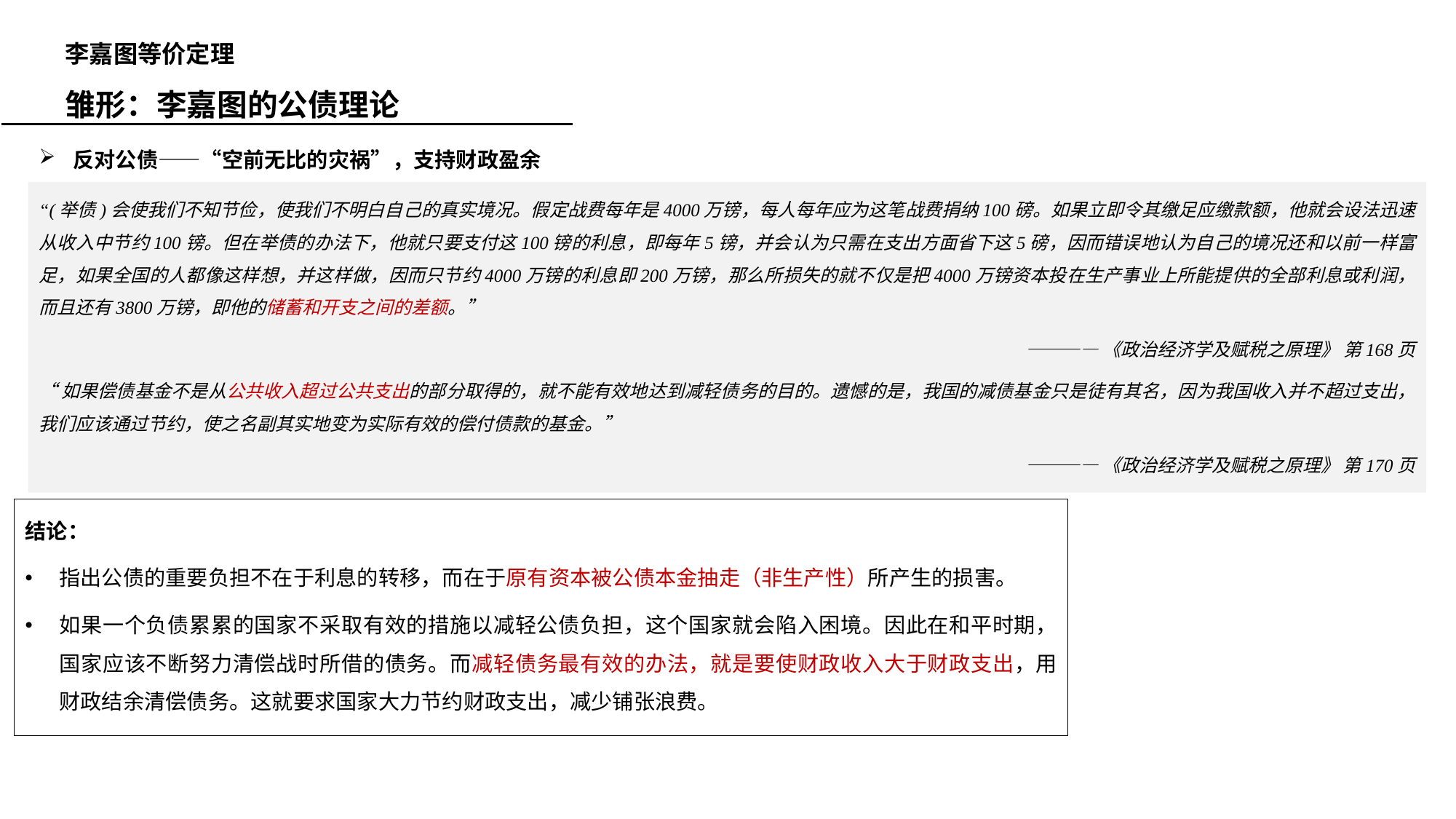

李嘉图等价定理
雏形：李嘉图的公债理论
反对公债——“空前无比的灾祸”，支持财政盈余
“(举债)会使我们不知节俭，使我们不明白自己的真实境况。假定战费每年是4000万镑，每人每年应为这笔战费捐纳100磅。如果立即令其缴足应缴款额，他就会设法迅速从收入中节约100镑。但在举债的办法下，他就只要支付这100镑的利息，即每年5镑，并会认为只需在支出方面省下这5磅，因而错误地认为自己的境况还和以前一样富足，如果全国的人都像这样想，并这样做，因而只节约4000万镑的利息即200万镑，那么所损失的就不仅是把4000万镑资本投在生产事业上所能提供的全部利息或利润，而且还有3800万镑，即他的储蓄和开支之间的差额。”
————《政治经济学及赋税之原理》 第168页
“如果偿债基金不是从公共收入超过公共支出的部分取得的，就不能有效地达到减轻债务的目的。遗憾的是，我国的减债基金只是徒有其名，因为我国收入并不超过支出，我们应该通过节约，使之名副其实地变为实际有效的偿付债款的基金。”
————《政治经济学及赋税之原理》 第170页

结论：
指出公债的重要负担不在于利息的转移，而在于原有资本被公债本金抽走（非生产性）所产生的损害。
如果一个负债累累的国家不采取有效的措施以减轻公债负担，这个国家就会陷入困境。因此在和平时期，国家应该不断努力清偿战时所借的债务。而减轻债务最有效的办法，就是要使财政收入大于财政支出，用财政结余清偿债务。这就要求国家大力节约财政支出，减少铺张浪费。